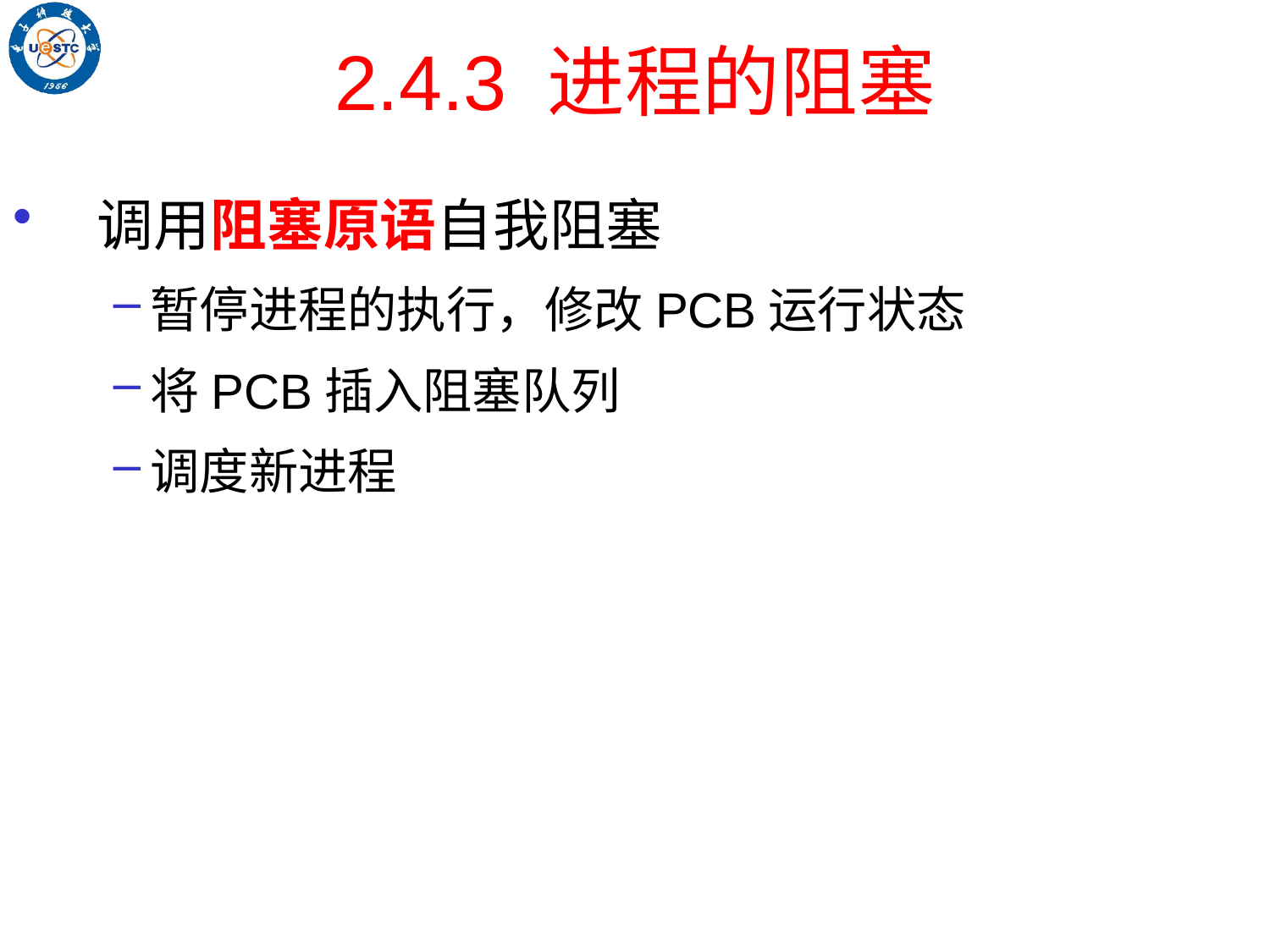

# 2.4.3 进程的阻塞
调用阻塞原语自我阻塞
暂停进程的执行，修改PCB运行状态
将PCB插入阻塞队列
调度新进程